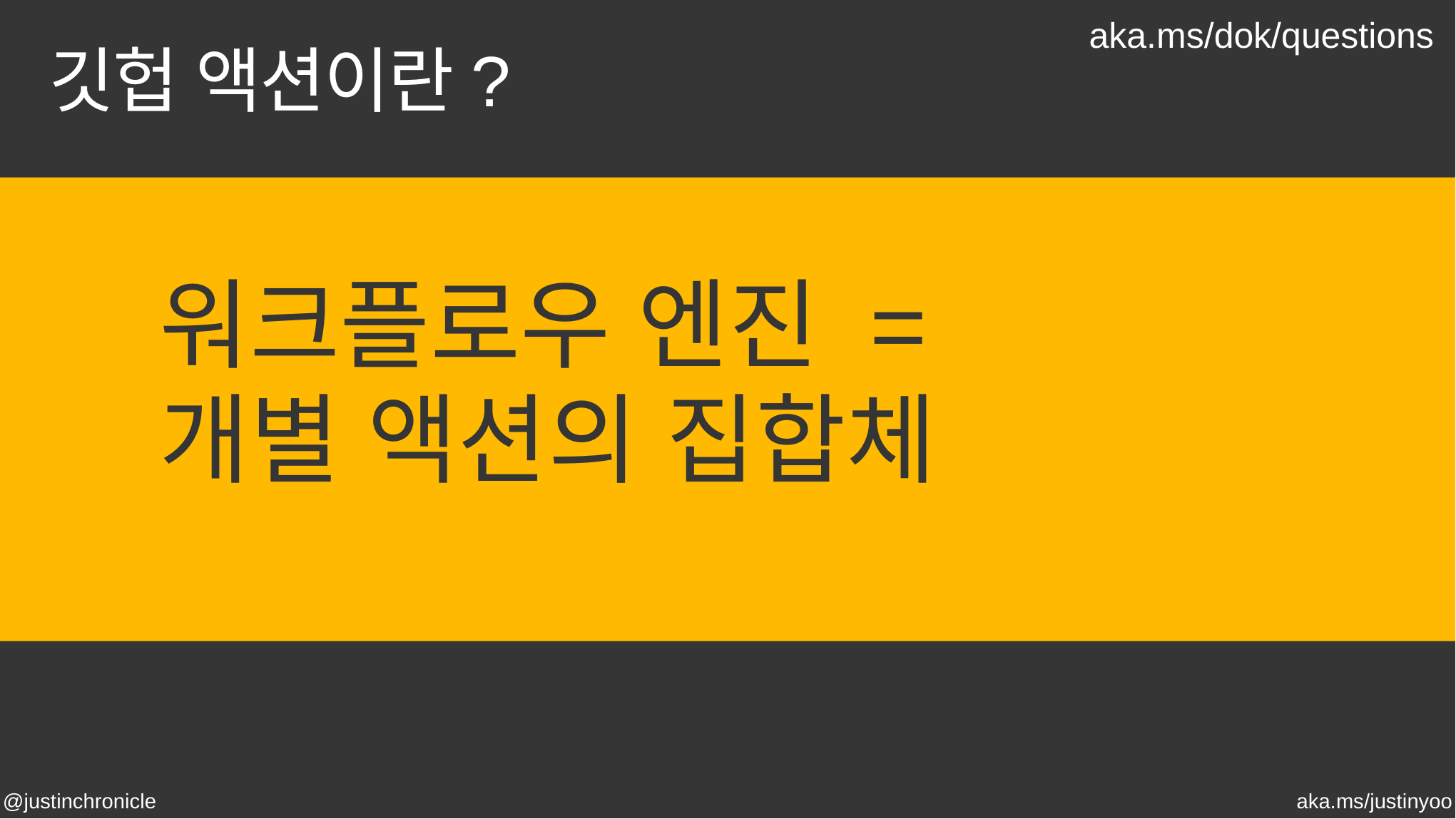

aka.ms/dok/questions
# 깃헙 액션이란?

워크플로우 엔진 =
개별 액션의 집합체